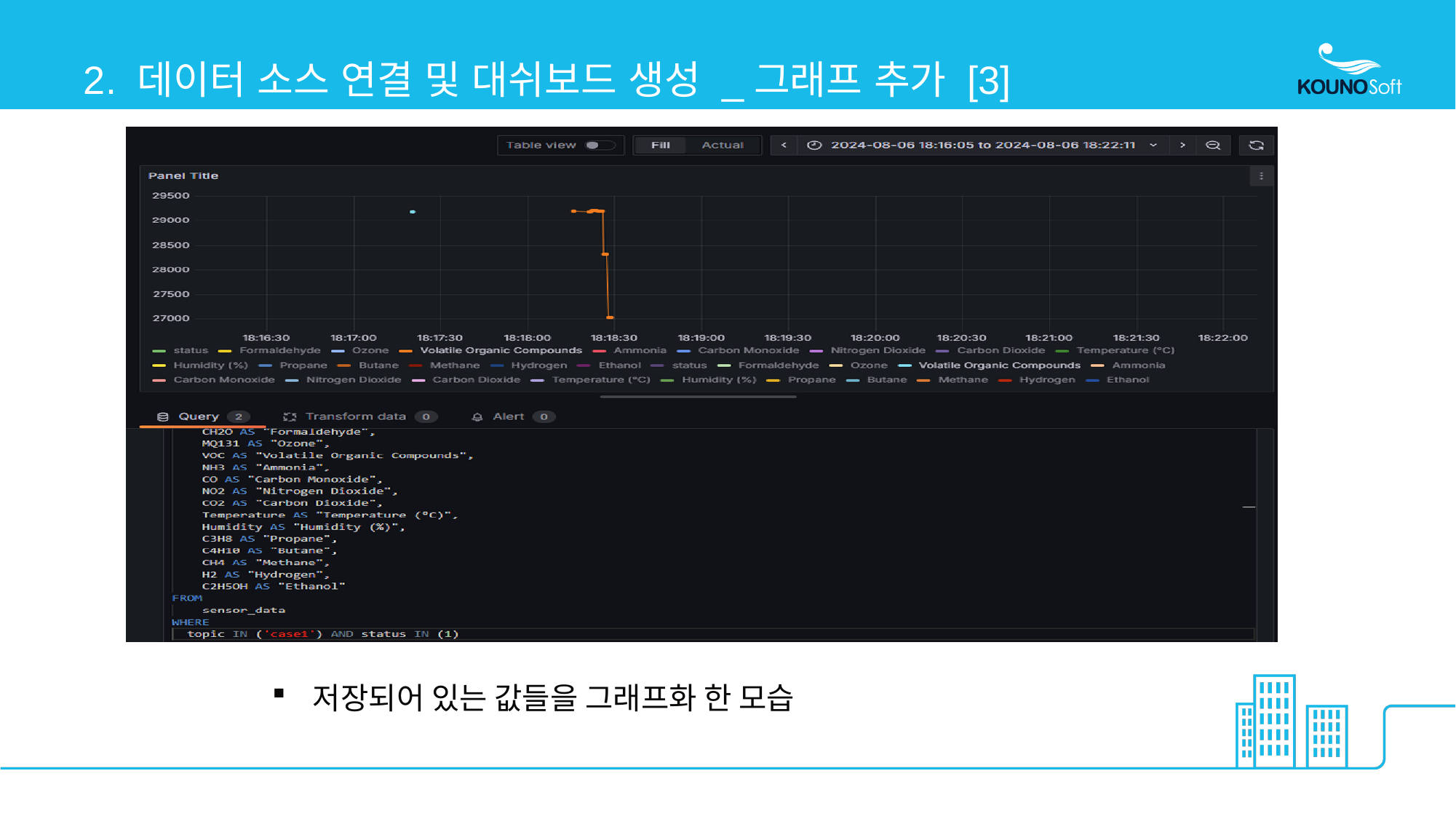

# 2. 데이터 소스 연결 및 대쉬보드 생성 _그래프 추가 [3]

저장되어 있는 값들을 그래프화 한 모습